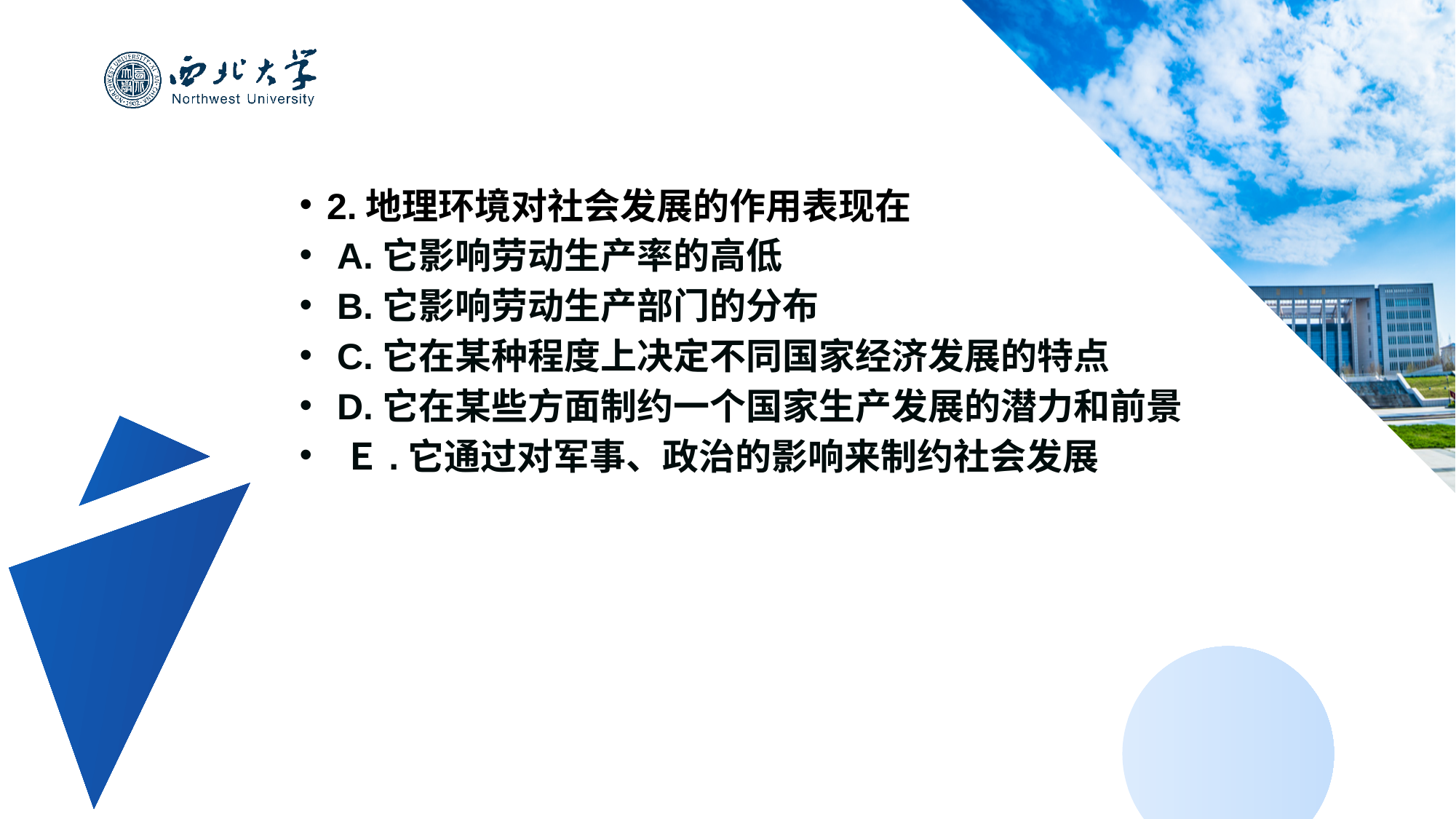

2.地理环境对社会发展的作用表现在
 A.它影响劳动生产率的高低
 B.它影响劳动生产部门的分布
 C.它在某种程度上决定不同国家经济发展的特点
 D.它在某些方面制约一个国家生产发展的潜力和前景
 Ｅ.它通过对军事、政治的影响来制约社会发展